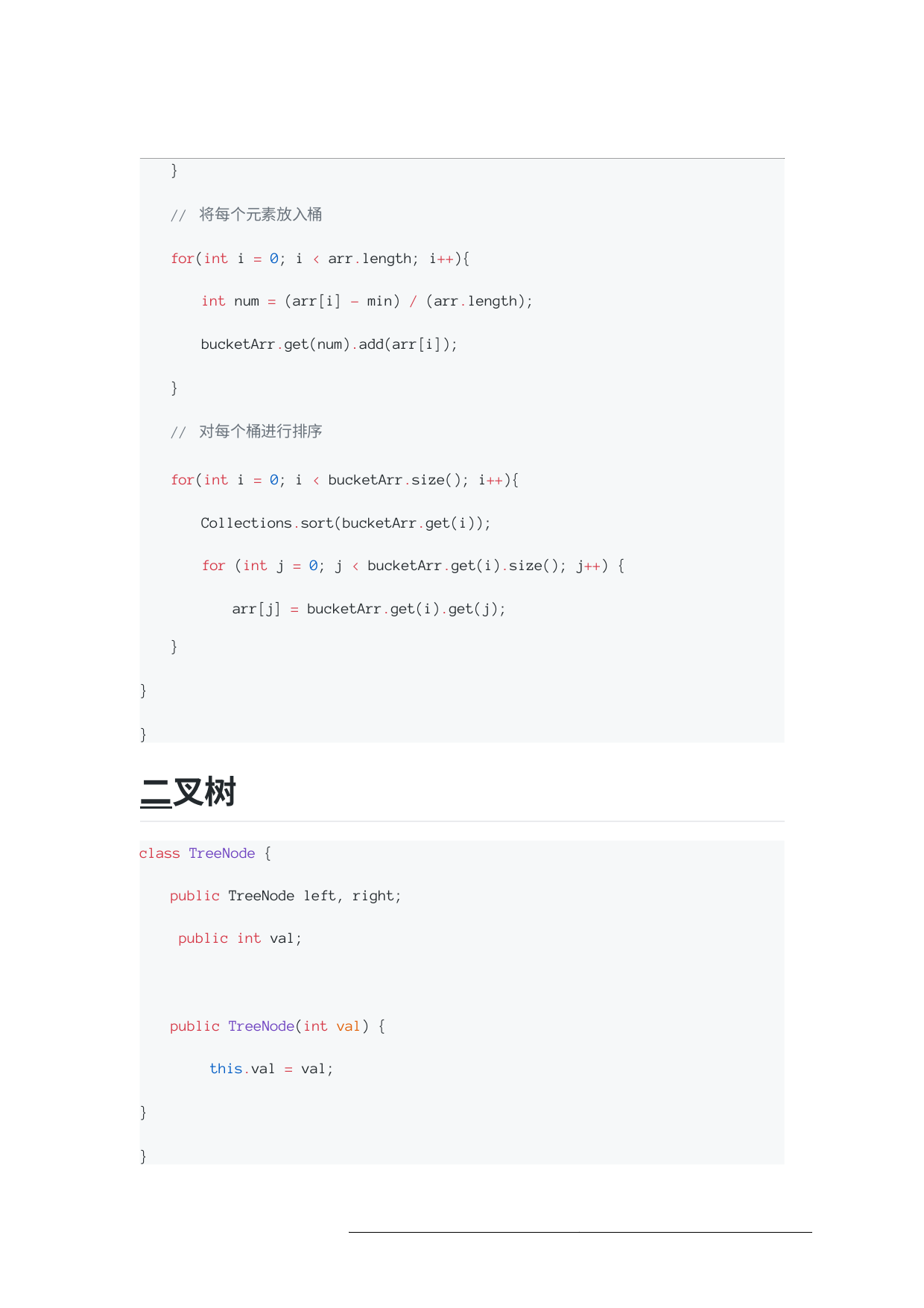

}

// 将每个元素放入桶

for(int i = 0; i < arr.length; i++){
int num = (arr[i] - min) / (arr.length);  bucketArr.get(num).add(arr[i]);

}

// 对每个桶进行排序
for(int i = 0; i < bucketArr.size(); i++){  Collections.sort(bucketArr.get(i));
for (int j = 0; j < bucketArr.get(i).size(); j++) {  arr[j] = bucketArr.get(i).get(j);

}

}

}
二叉树

class TreeNode {
public TreeNode left, right;  public int val;

public TreeNode(int val) {  this.val = val;

}

}